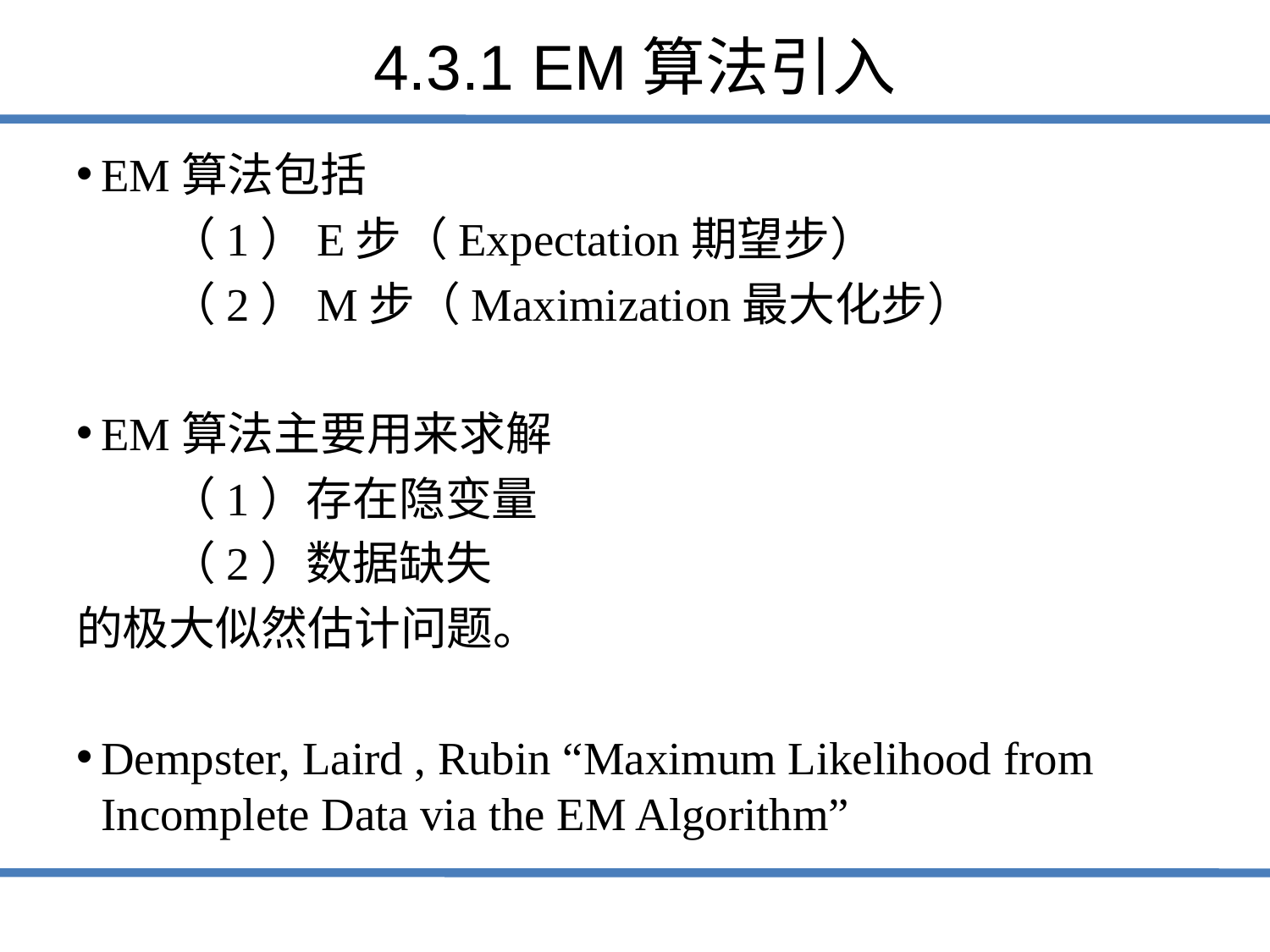

# 4.3.1 EM算法引入
EM算法包括
        （1）E步（Expectation期望步）
        （2）M步（Maximization最大化步）

EM算法主要用来求解
        （1）存在隐变量
        （2）数据缺失
的极大似然估计问题。

Dempster, Laird , Rubin “Maximum Likelihood from Incomplete Data via the EM Algorithm”